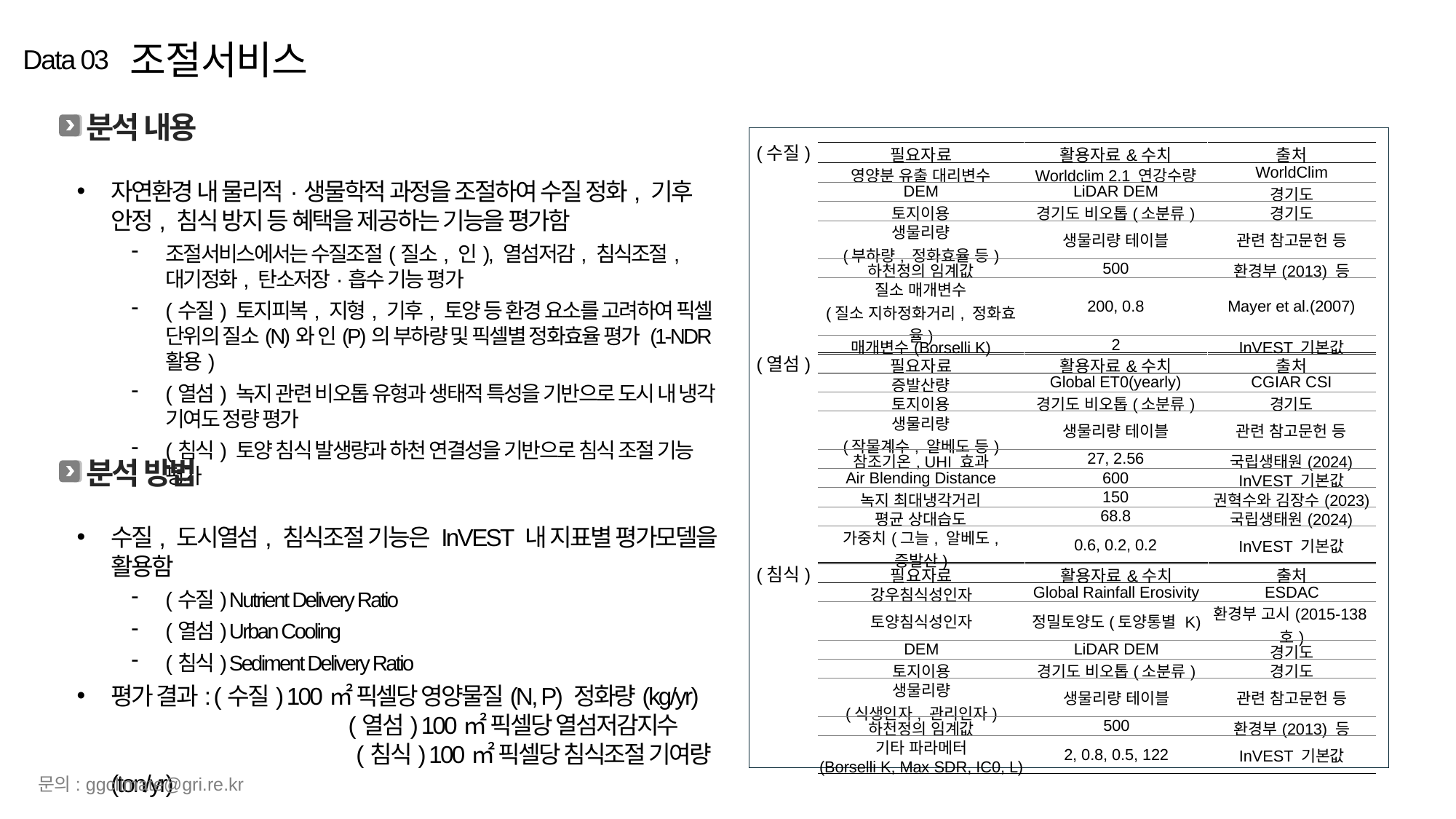

조절서비스
Data 03
분석 내용

자연환경 내 물리적·생물학적 과정을 조절하여 수질 정화, 기후 안정, 침식 방지 등 혜택을 제공하는 기능을 평가함
조절서비스에서는 수질조절(질소, 인), 열섬저감, 침식조절, 대기정화, 탄소저장·흡수 기능 평가
(수질) 토지피복, 지형, 기후, 토양 등 환경 요소를 고려하여 픽셀 단위의 질소(N)와 인(P)의 부하량 및 픽셀별 정화효율 평가 (1-NDR 활용)
(열섬) 녹지 관련 비오톱 유형과 생태적 특성을 기반으로 도시 내 냉각 기여도 정량 평가
(침식) 토양 침식 발생량과 하천 연결성을 기반으로 침식 조절 기능 평가

(수질)
| 필요자료 | 활용자료&수치 | 출처 |
| --- | --- | --- |
| 영양분 유출 대리변수 | Worldclim 2.1 연강수량 | WorldClim |
| DEM | LiDAR DEM | 경기도 |
| 토지이용 | 경기도 비오톱(소분류) | 경기도 |
| 생물리량 (부하량, 정화효율 등) | 생물리량 테이블 | 관련 참고문헌 등 |
| 하천정의 임계값 | 500 | 환경부(2013) 등 |
| 질소 매개변수 (질소 지하정화거리, 정화효율) | 200, 0.8 | Mayer et al.(2007) |
| 매개변수(Borselli K) | 2 | InVEST 기본값 |
(열섬)
| 필요자료 | 활용자료&수치 | 출처 |
| --- | --- | --- |
| 증발산량 | Global ET0(yearly) | CGIAR CSI |
| 토지이용 | 경기도 비오톱(소분류) | 경기도 |
| 생물리량 (작물계수, 알베도 등) | 생물리량 테이블 | 관련 참고문헌 등 |
| 참조기온, UHI 효과 | 27, 2.56 | 국립생태원(2024) |
| Air Blending Distance | 600 | InVEST 기본값 |
| 녹지 최대냉각거리 | 150 | 권혁수와 김장수(2023) |
| 평균 상대습도 | 68.8 | 국립생태원(2024) |
| 가중치(그늘, 알베도, 증발산) | 0.6, 0.2, 0.2 | InVEST 기본값 |
분석 방법

수질, 도시열섬, 침식조절 기능은 InVEST 내 지표별 평가모델을 활용함
(수질) Nutrient Delivery Ratio
(열섬) Urban Cooling
(침식) Sediment Delivery Ratio
평가 결과: (수질) 100㎡ 픽셀당 영양물질(N, P) 정화량(kg/yr)
		    (열섬) 100㎡ 픽셀당 열섬저감지수
		    (침식) 100㎡ 픽셀당 침식조절 기여량(ton/yr)
(침식)
| 필요자료 | 활용자료&수치 | 출처 |
| --- | --- | --- |
| 강우침식성인자 | Global Rainfall Erosivity | ESDAC |
| 토양침식성인자 | 정밀토양도(토양통별 K) | 환경부 고시(2015-138호) |
| DEM | LiDAR DEM | 경기도 |
| 토지이용 | 경기도 비오톱(소분류) | 경기도 |
| 생물리량 (식생인자, 관리인자) | 생물리량 테이블 | 관련 참고문헌 등 |
| 하천정의 임계값 | 500 | 환경부(2013) 등 |
| 기타 파라메터 (Borselli K, Max SDR, IC0, L) | 2, 0.8, 0.5, 122 | InVEST 기본값 |
문의: ggclimate@gri.re.kr